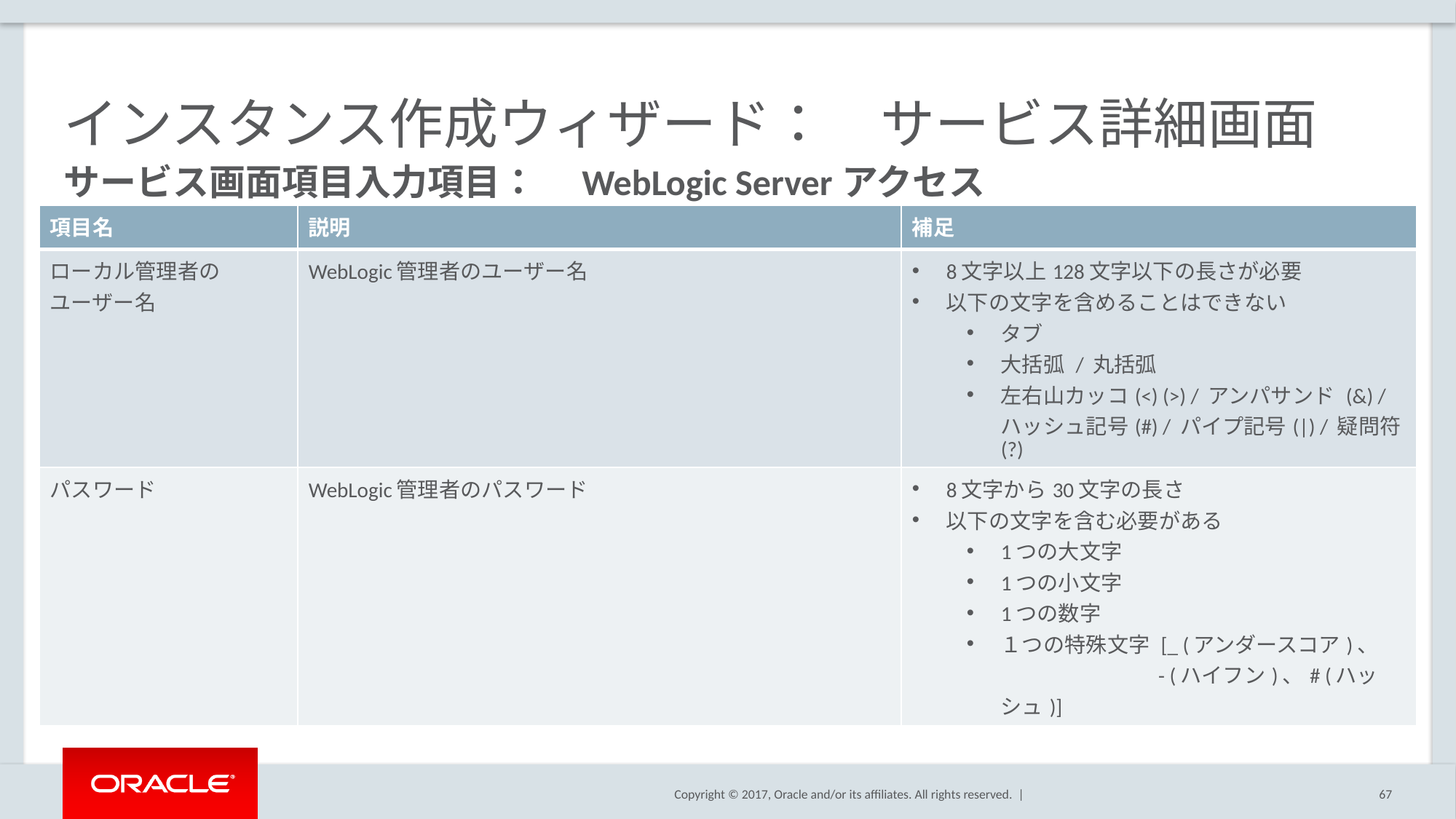

# インスタンス作成ウィザード：　サービス詳細画面
サービス画面項目入力項目：　WebLogic Serverアクセス
| 項目名 | 説明 | 補足 |
| --- | --- | --- |
| ローカル管理者の ユーザー名 | WebLogic管理者のユーザー名 | 8文字以上128文字以下の長さが必要 以下の文字を含めることはできない タブ 大括弧 / 丸括弧 左右山カッコ(<) (>) / アンパサンド (&) / ハッシュ記号(#) / パイプ記号(|) / 疑問符(?) |
| パスワード | WebLogic管理者のパスワード | 8文字から30文字の長さ 以下の文字を含む必要がある 1つの大文字 1つの小文字 1つの数字 １つの特殊文字 [\_ (アンダースコア)、 - (ハイフン)、# (ハッシュ)] |
67